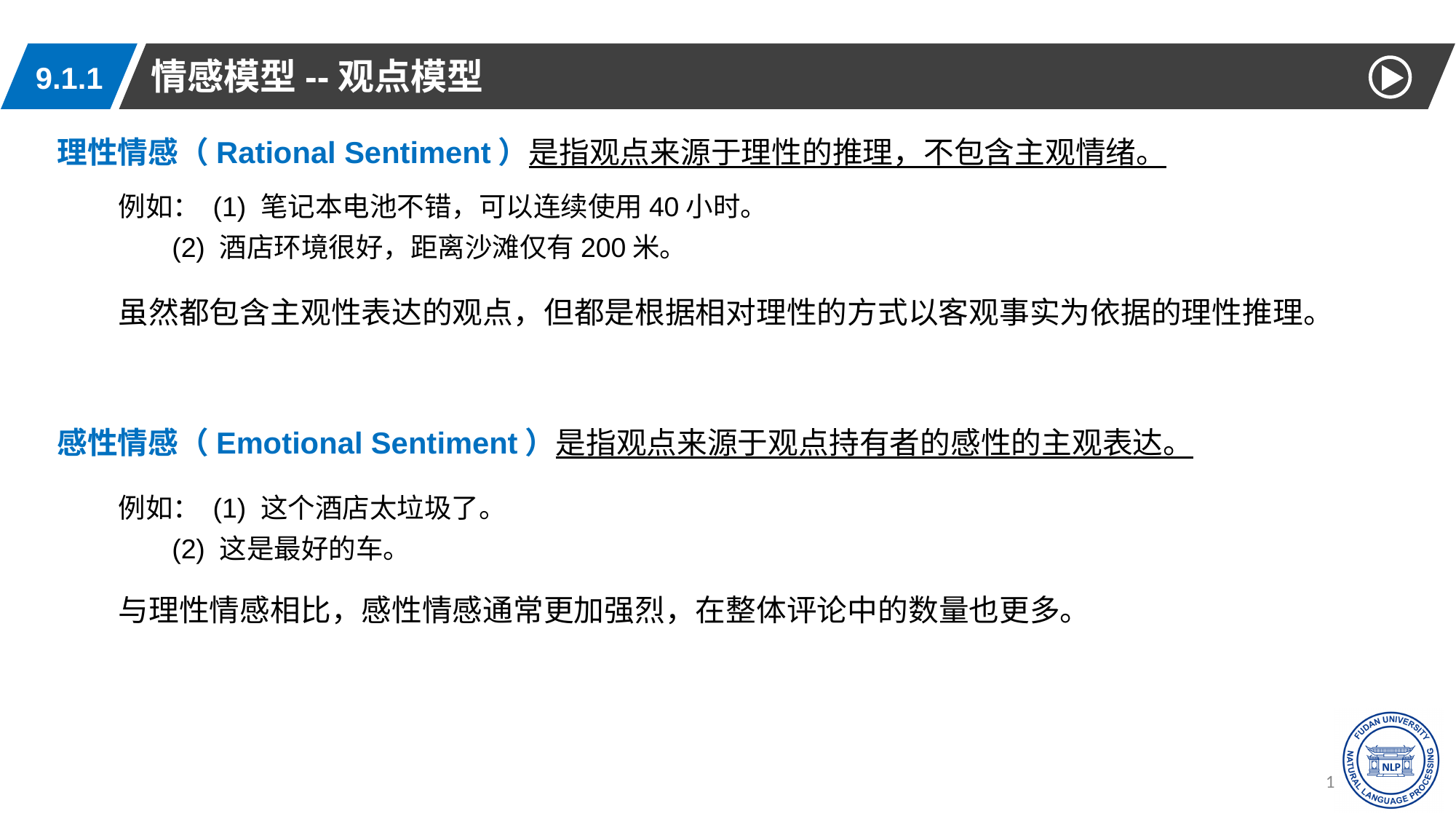

情感模型--观点模型
9.1.1

理性情感（Rational Sentiment）是指观点来源于理性的推理，不包含主观情绪。
例如： (1) 笔记本电池不错，可以连续使用40小时。
       (2) 酒店环境很好，距离沙滩仅有200米。
虽然都包含主观性表达的观点，但都是根据相对理性的方式以客观事实为依据的理性推理。
感性情感（Emotional Sentiment）是指观点来源于观点持有者的感性的主观表达。
例如： (1) 这个酒店太垃圾了。
       (2) 这是最好的车。
与理性情感相比，感性情感通常更加强烈，在整体评论中的数量也更多。
10